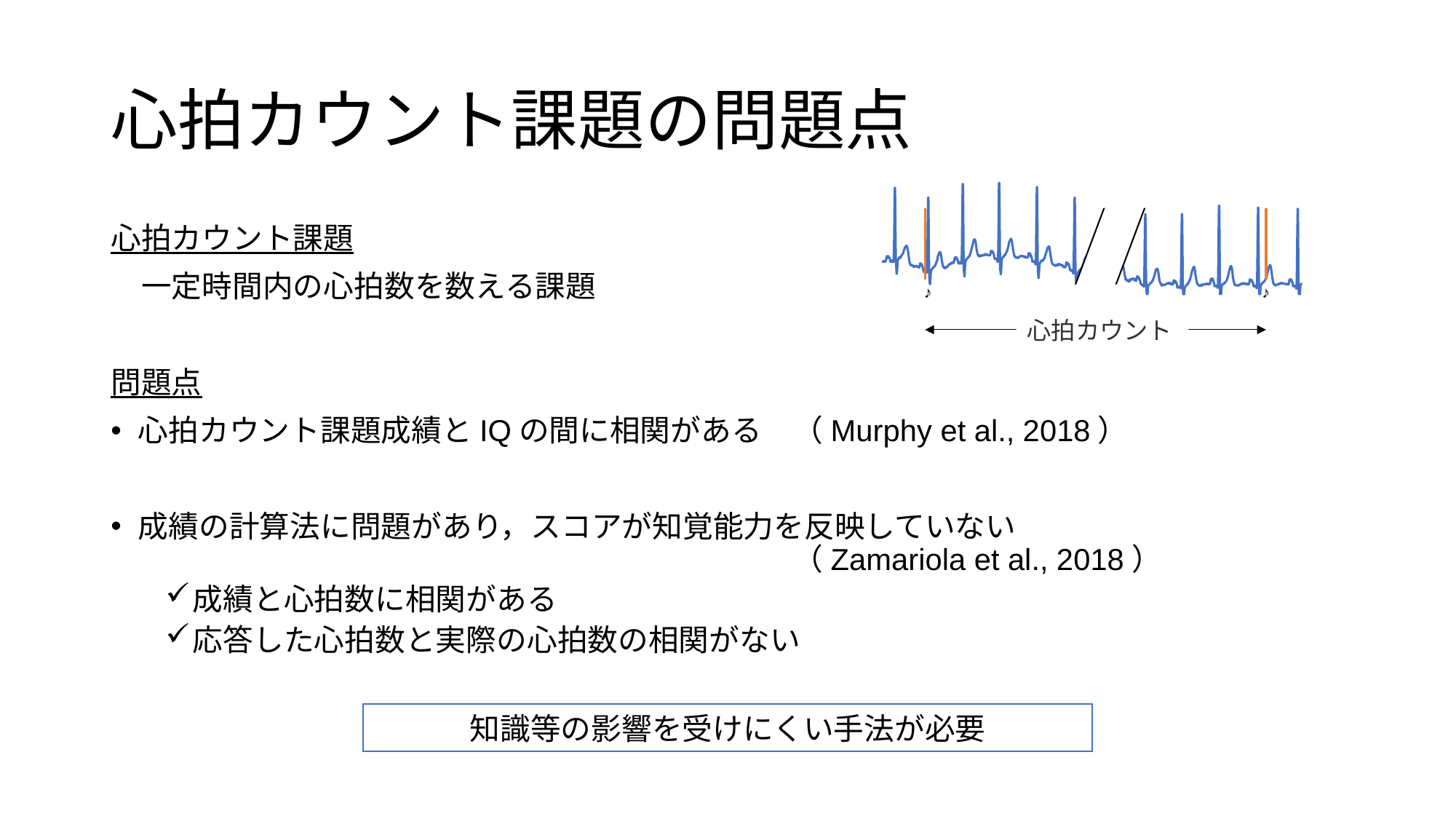

# 心拍カウント課題の問題点

### Chart

| Category | 心拍 |
|---|---|

♪
♪

心拍カウント
心拍カウント課題
　一定時間内の心拍数を数える課題

問題点
心拍カウント課題成績とIQの間に相関がある	（Murphy et al., 2018）

成績の計算法に問題があり，スコアが知覚能力を反映していない									（Zamariola et al., 2018）
成績と心拍数に相関がある
応答した心拍数と実際の心拍数の相関がない

知識等の影響を受けにくい手法が必要